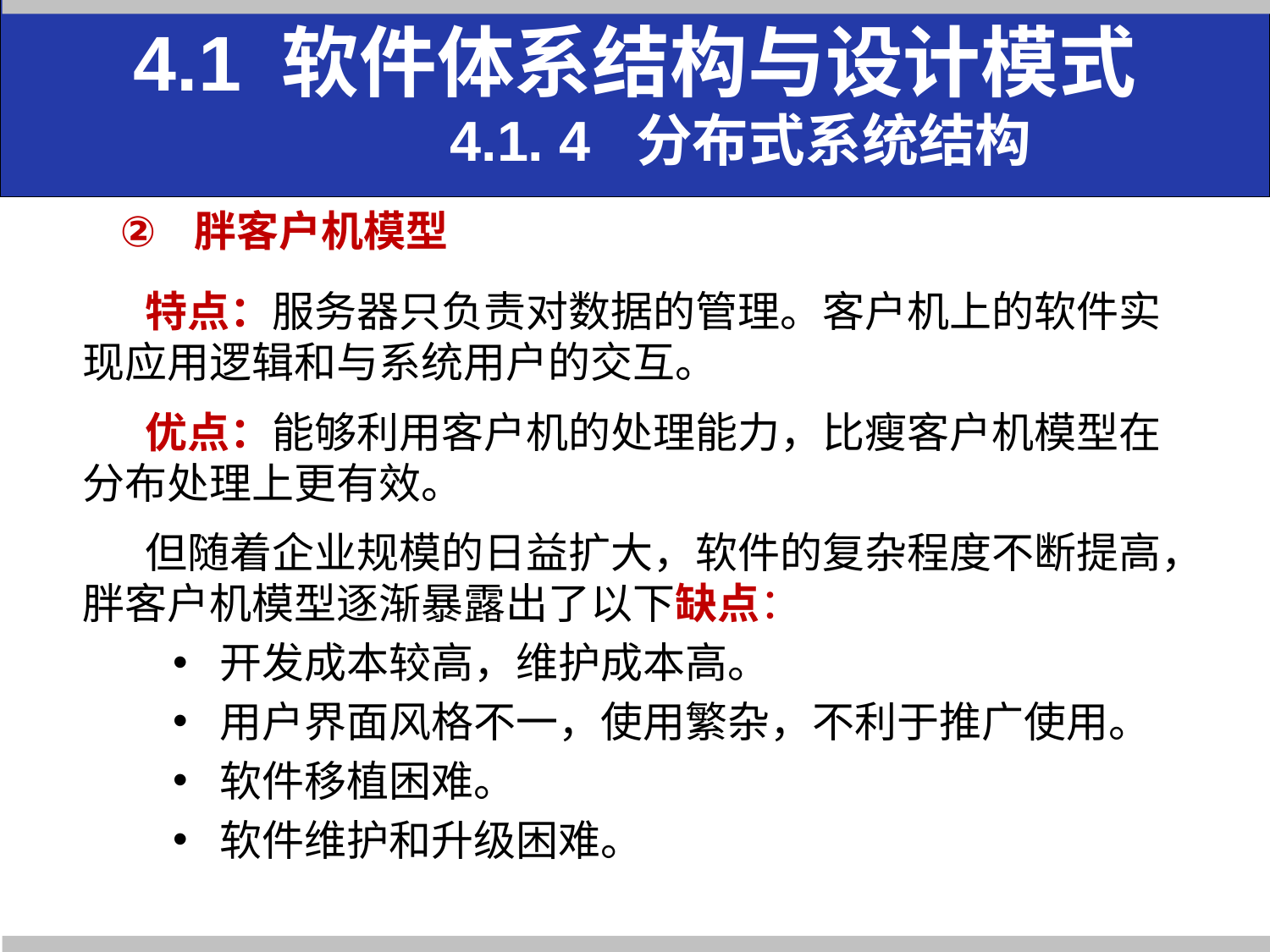

4.1 软件体系结构与设计模式
           4.1. 4  分布式系统结构
胖客户机模型
特点：服务器只负责对数据的管理。客户机上的软件实现应用逻辑和与系统用户的交互。
优点：能够利用客户机的处理能力，比瘦客户机模型在分布处理上更有效。
但随着企业规模的日益扩大，软件的复杂程度不断提高，胖客户机模型逐渐暴露出了以下缺点：
开发成本较高，维护成本高。
用户界面风格不一，使用繁杂，不利于推广使用。
软件移植困难。
软件维护和升级困难。
422